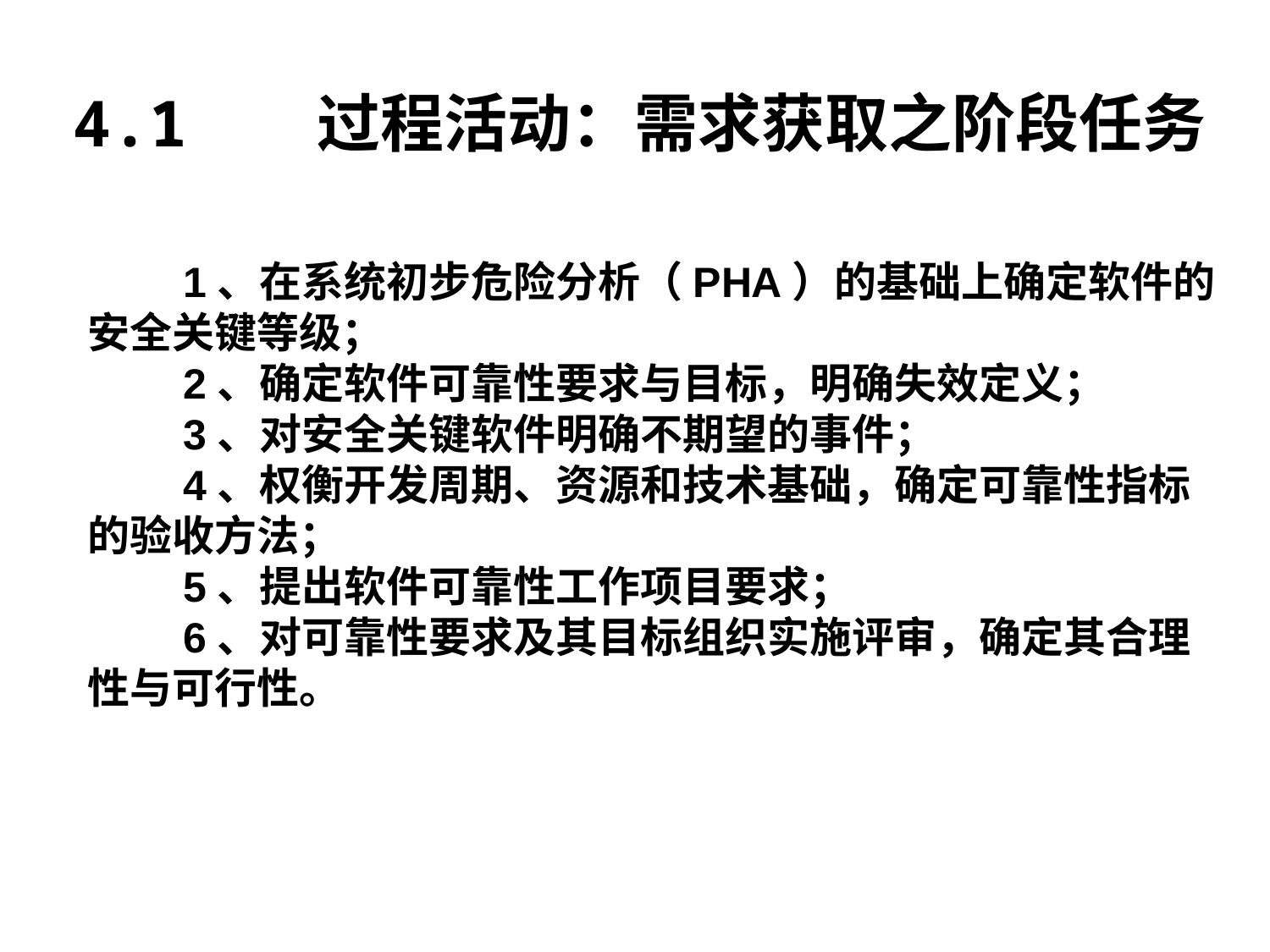

4.1   过程活动：需求获取之阶段任务
     1、在系统初步危险分析（PHA）的基础上确定软件的安全关键等级；
     2、确定软件可靠性要求与目标，明确失效定义；
     3、对安全关键软件明确不期望的事件；
     4、权衡开发周期、资源和技术基础，确定可靠性指标的验收方法；
     5、提出软件可靠性工作项目要求；
     6、对可靠性要求及其目标组织实施评审，确定其合理性与可行性。